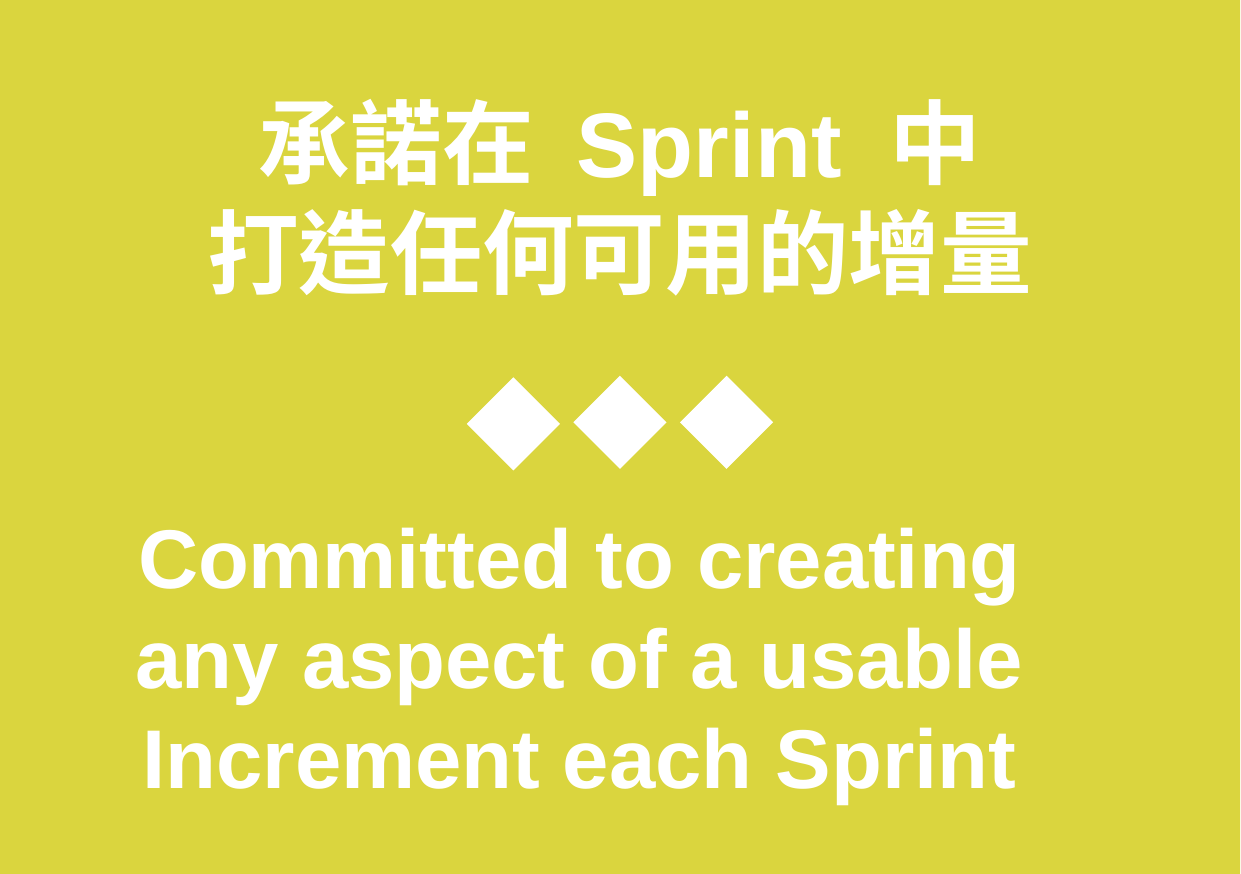

承諾在 Sprint 中
打造任何可用的增量

Committed to creating any aspect of a usable Increment each Sprint